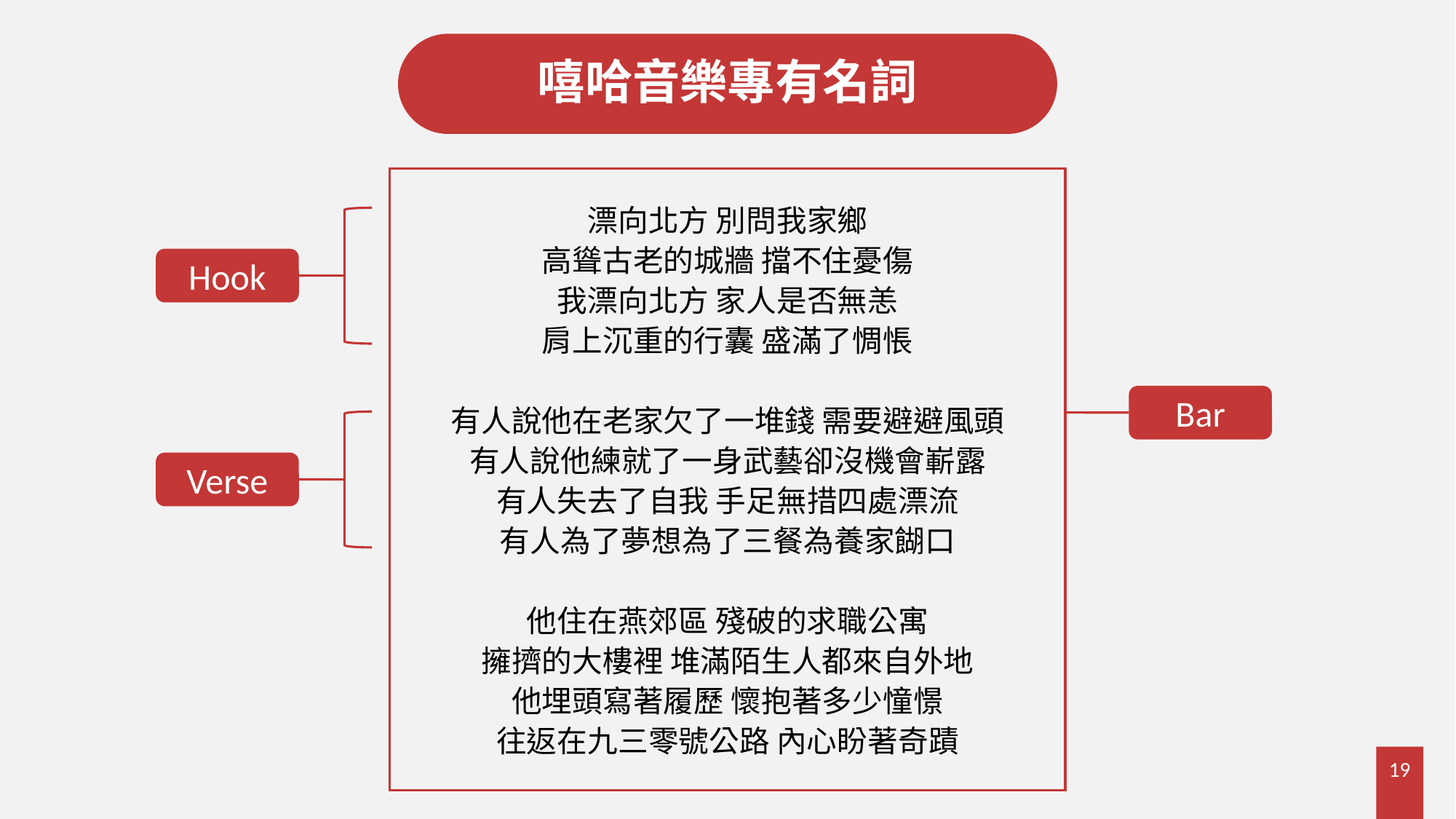

# 嘻哈音樂專有名詞

漂向北方 別問我家鄉
高聳古老的城牆 擋不住憂傷
我漂向北方 家人是否無恙
肩上沉重的行囊 盛滿了惆悵
有人說他在老家欠了一堆錢 需要避避風頭
有人說他練就了一身武藝卻沒機會嶄露
有人失去了自我 手足無措四處漂流
有人為了夢想為了三餐為養家餬口
他住在燕郊區 殘破的求職公寓
擁擠的大樓裡 堆滿陌生人都來自外地
他埋頭寫著履歷 懷抱著多少憧憬
往返在九三零號公路 內心盼著奇蹟

Hook
Bar

Verse
19